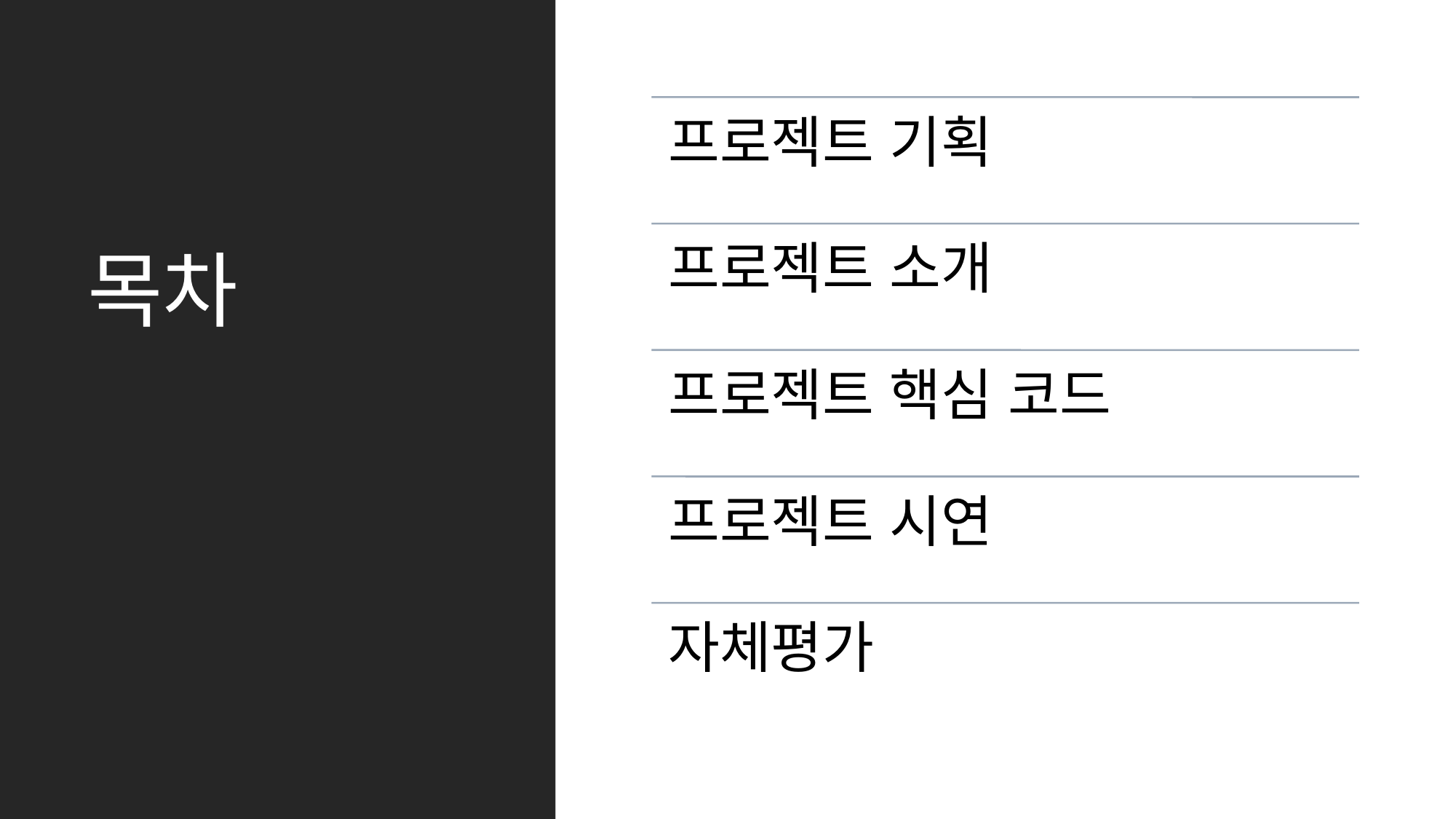

프로젝트 기획
프로젝트 소개
프로젝트 핵심 코드
프로젝트 시연
자체평가
# 목차